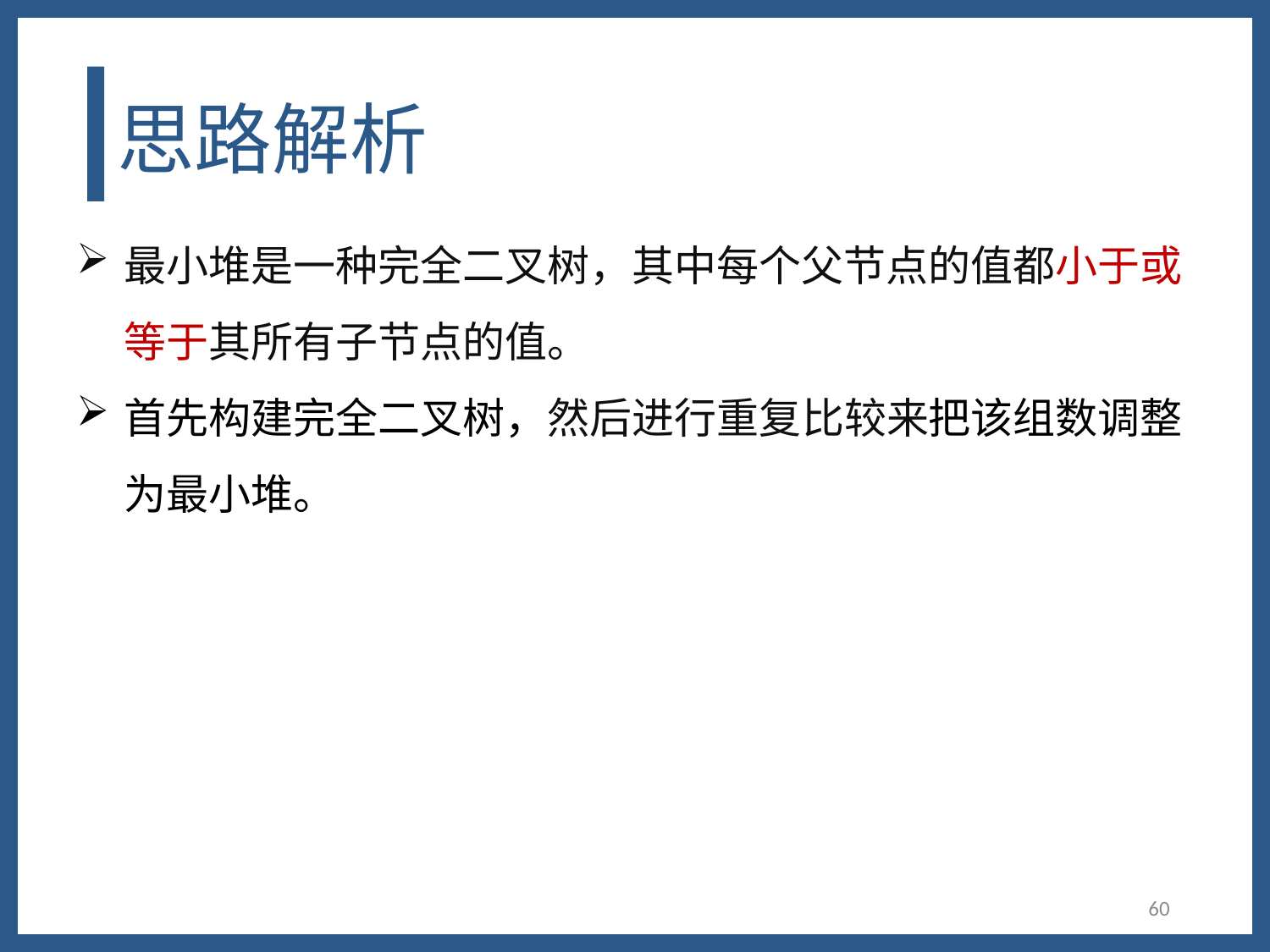

# 思路解析
最小堆是一种完全二叉树，其中每个父节点的值都小于或等于其所有子节点的值。
首先构建完全二叉树，然后进行重复比较来把该组数调整为最小堆。
60